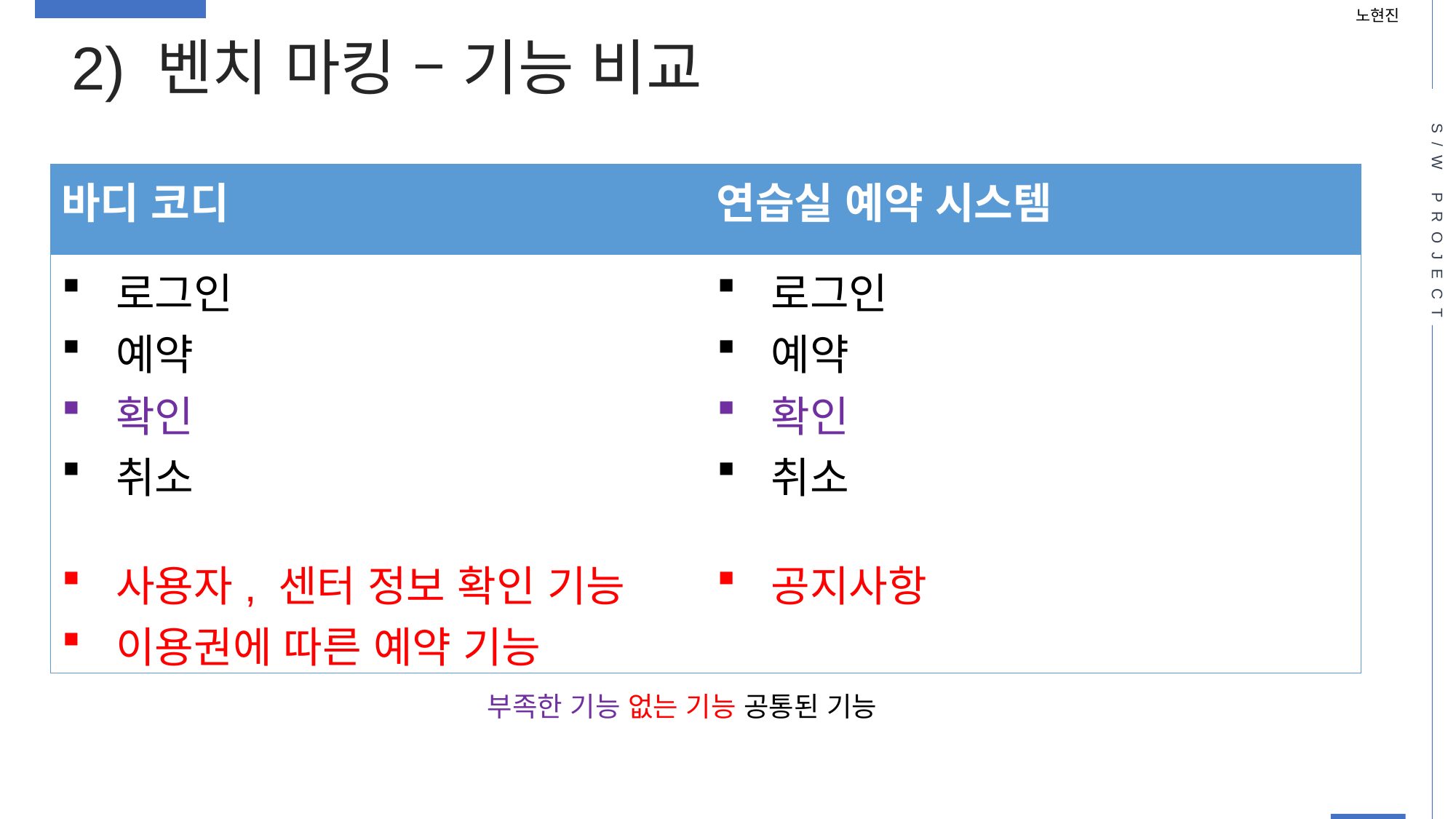

노현진
2) 벤치 마킹 – 기능 비교
S/W PROJECT
| 바디 코디 | 연습실 예약 시스템 |
| --- | --- |
| 로그인 예약 확인 취소 사용자, 센터 정보 확인 기능 이용권에 따른 예약 기능 | 로그인 예약 확인 취소 공지사항 |
부족한 기능 없는 기능 공통된 기능